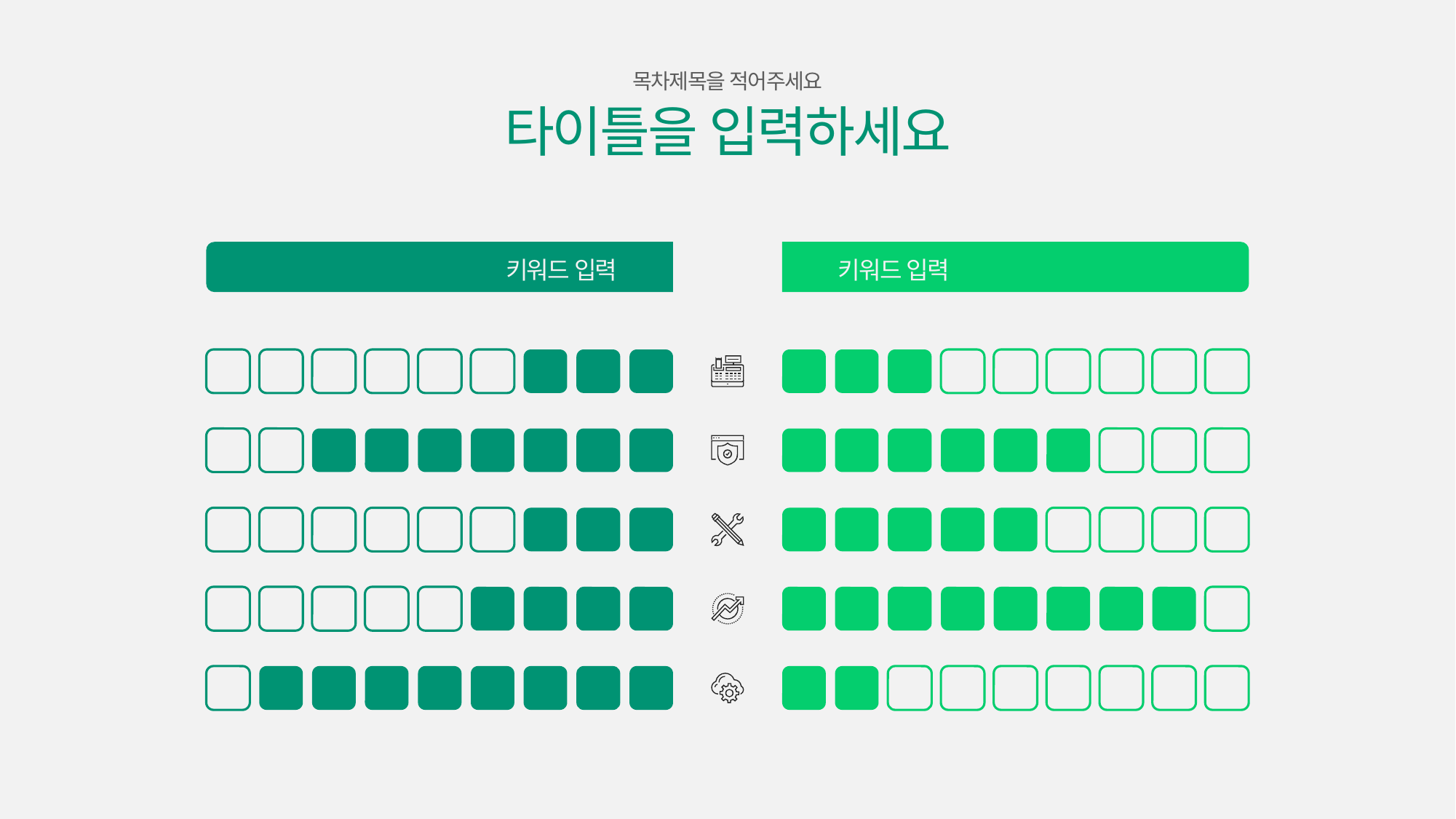

목차제목을 적어주세요
타이틀을 입력하세요

키워드 입력
키워드 입력